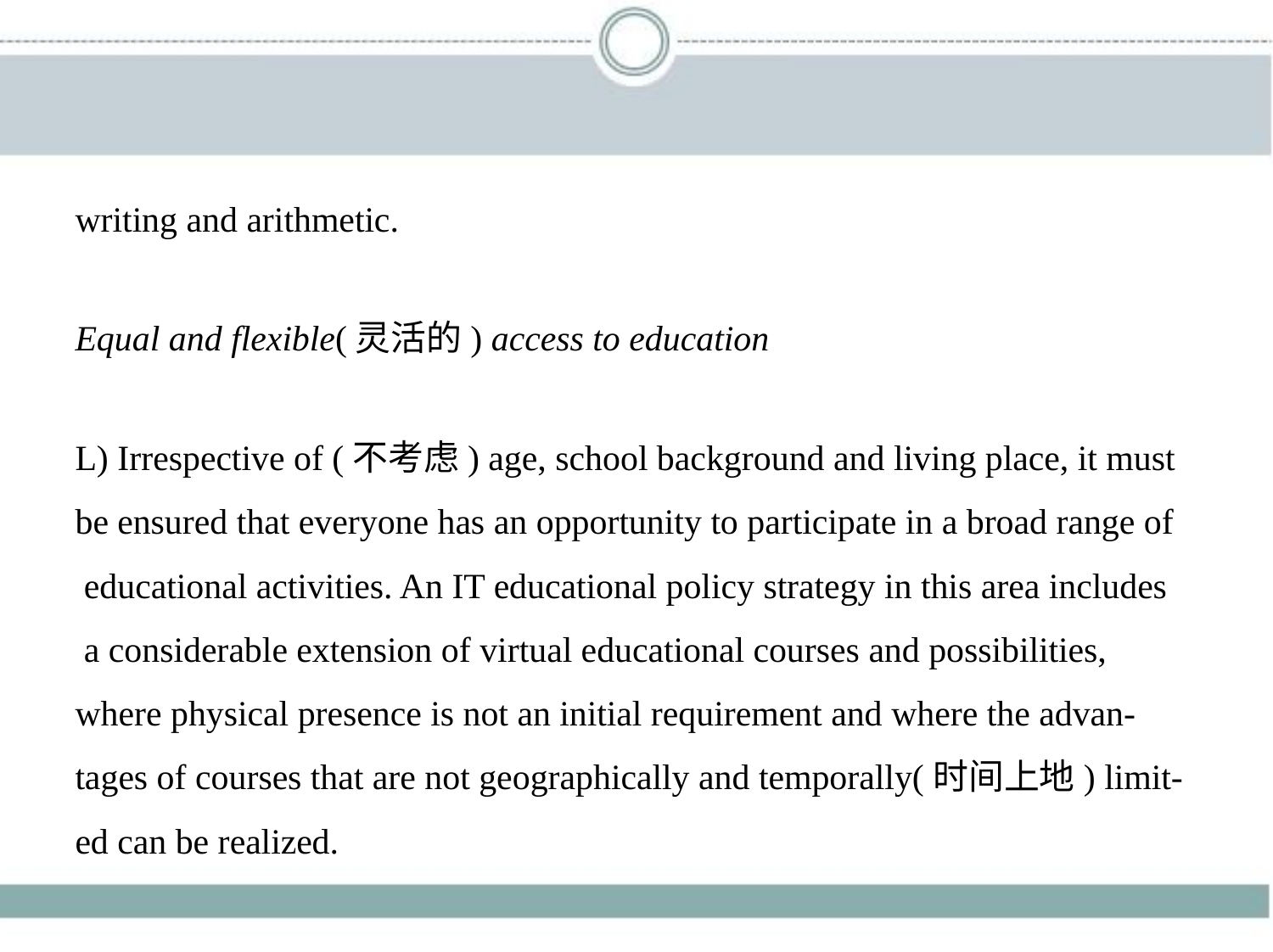

writing and arithmetic.
Equal and flexible(灵活的) access to education
L) Irrespective of (不考虑) age, school background and living place, it must
be ensured that everyone has an opportunity to participate in a broad range of
 educational activities. An IT educational policy strategy in this area includes
 a considerable extension of virtual educational courses and possibilities,
where physical presence is not an initial requirement and where the advan-
tages of courses that are not geographically and temporally(时间上地) limit-
ed can be realized.